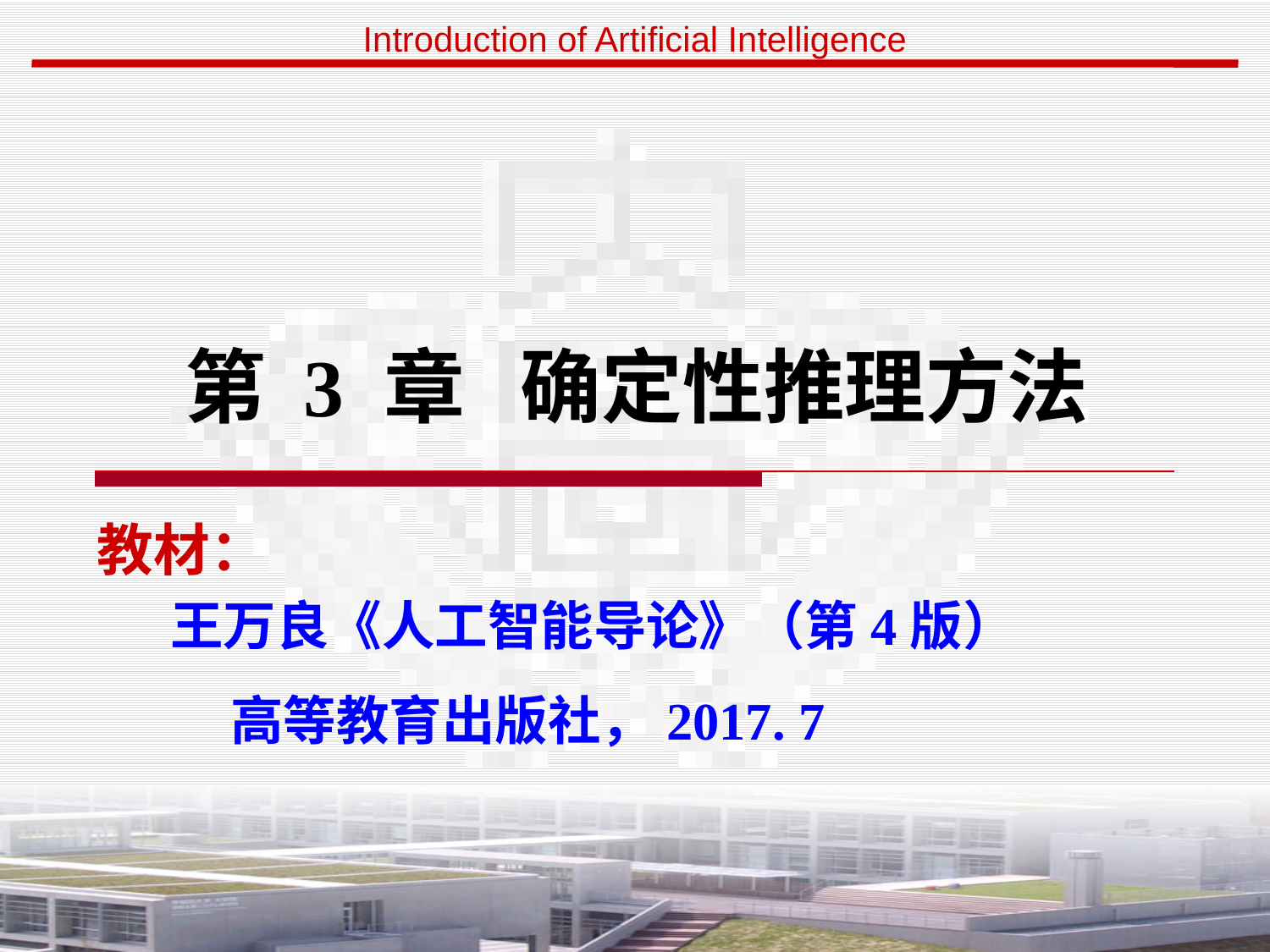

# 第 3 章   确定性推理方法
教材：
     王万良《人工智能导论》（第4版）
          高等教育出版社，2017. 7